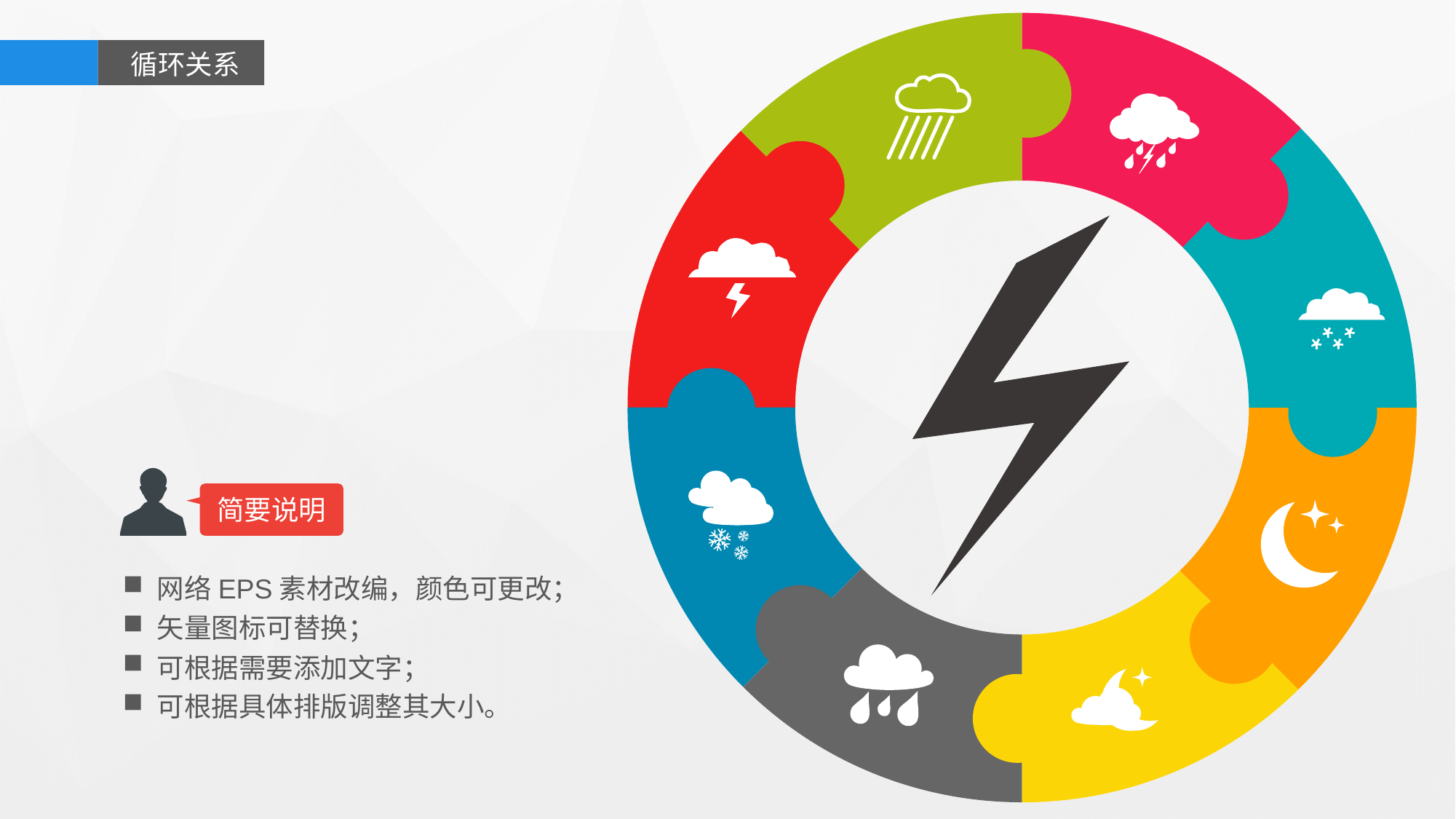

循环关系

简要说明

网络EPS素材改编，颜色可更改；
矢量图标可替换；
可根据需要添加文字；
可根据具体排版调整其大小。